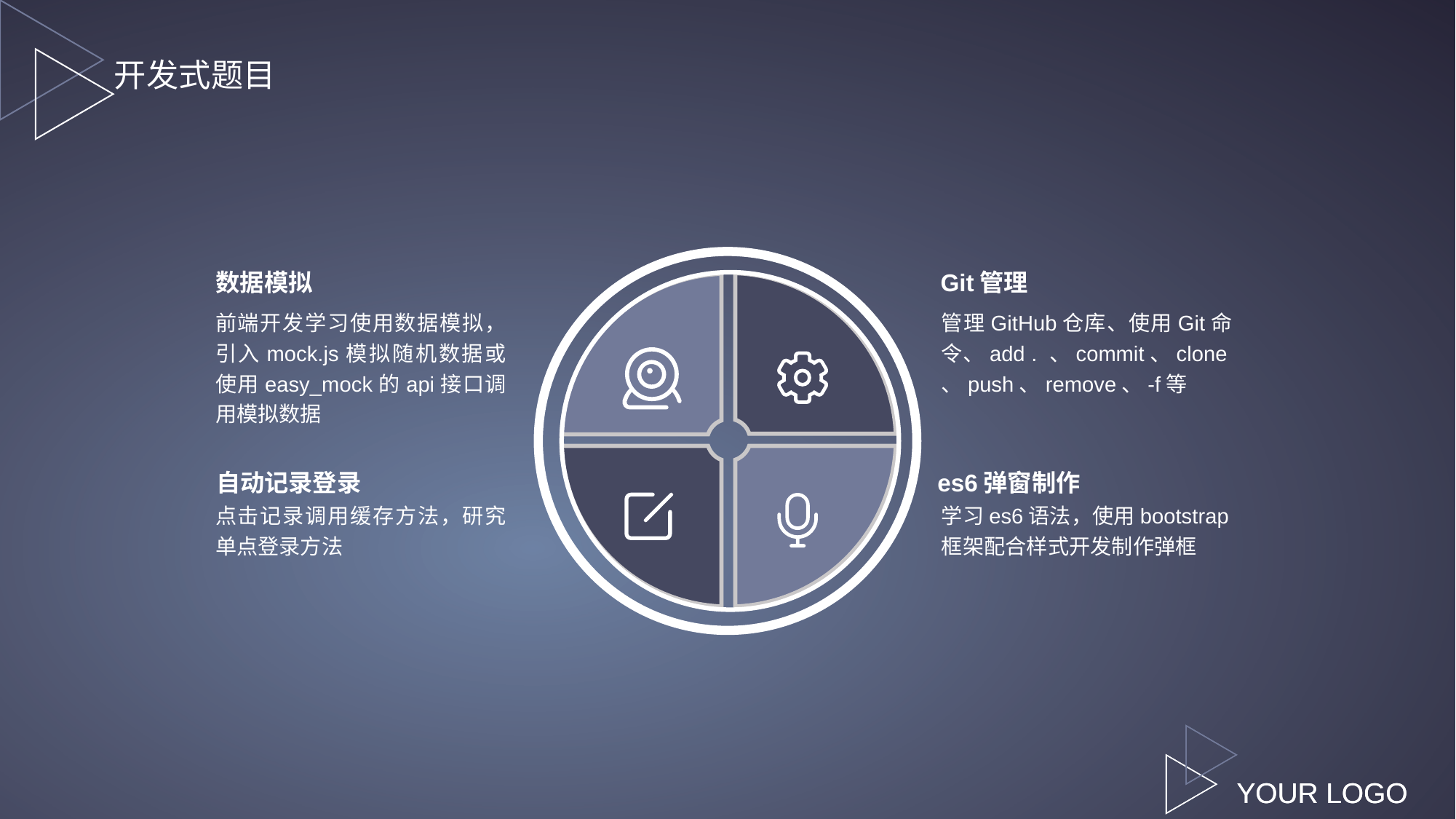

开发式题目

Git管理
数据模拟

前端开发学习使用数据模拟，引入mock.js模拟随机数据或使用easy_mock的api接口调用模拟数据
管理GitHub仓库、使用Git命令、add . 、commit、clone、push、remove、-f等

自动记录登录
es6弹窗制作
点击记录调用缓存方法，研究单点登录方法
学习es6语法，使用bootstrap框架配合样式开发制作弹框

YOUR LOGO